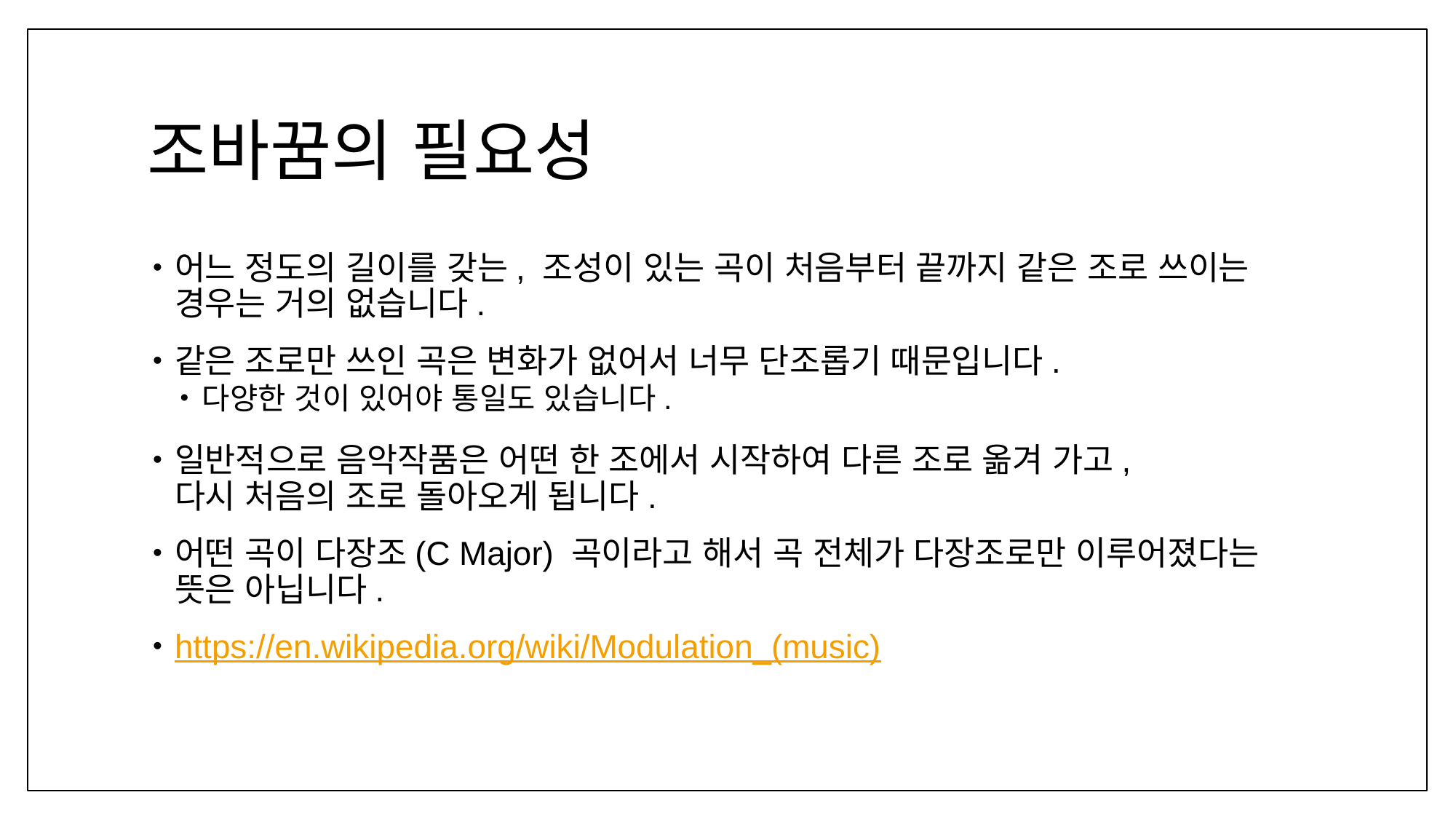

# 조바꿈의 필요성
어느 정도의 길이를 갖는, 조성이 있는 곡이 처음부터 끝까지 같은 조로 쓰이는 경우는 거의 없습니다.
같은 조로만 쓰인 곡은 변화가 없어서 너무 단조롭기 때문입니다.
다양한 것이 있어야 통일도 있습니다.
일반적으로 음악작품은 어떤 한 조에서 시작하여 다른 조로 옮겨 가고,
다시 처음의 조로 돌아오게 됩니다.
어떤 곡이 다장조(C Major) 곡이라고 해서 곡 전체가 다장조로만 이루어졌다는 뜻은 아닙니다.
https://en.wikipedia.org/wiki/Modulation_(music)